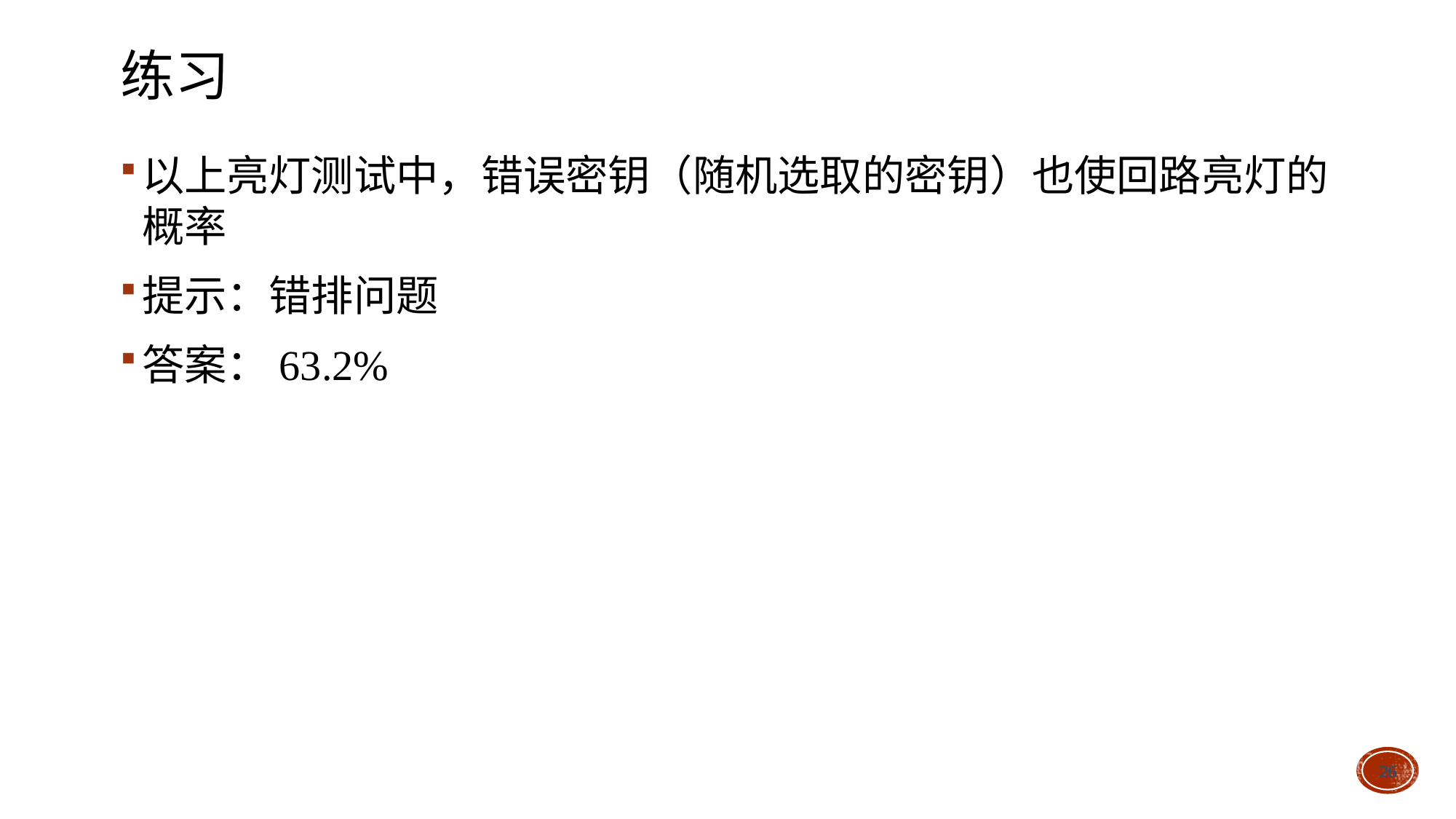

# 练习
以上亮灯测试中，错误密钥（随机选取的密钥）也使回路亮灯的概率
提示：错排问题
答案：63.2%
26